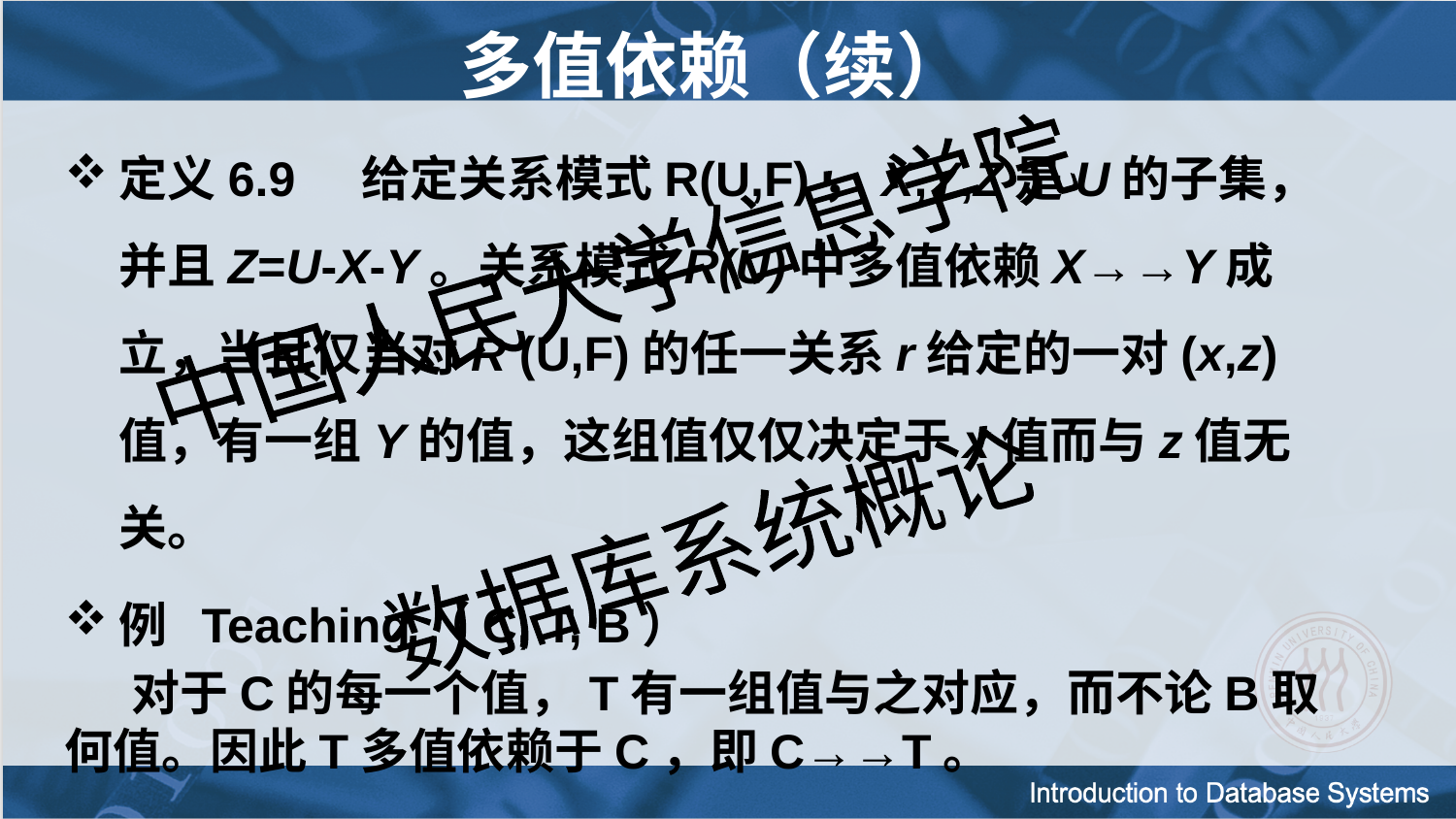

# 多值依赖（续）
定义6.9    给定关系模式R(U,F)，X,Y,Z是U的子集，并且Z=U-X-Y。关系模式R(U)中多值依赖X→→Y成立，当且仅当对R (U,F)的任一关系r给定的一对(x,z)值，有一组Y的值，这组值仅仅决定于x值而与z值无关。
例  Teaching（C, T, B）
     对于C的每一个值，T有一组值与之对应，而不论B取何值。因此T多值依赖于C，即C→→T。